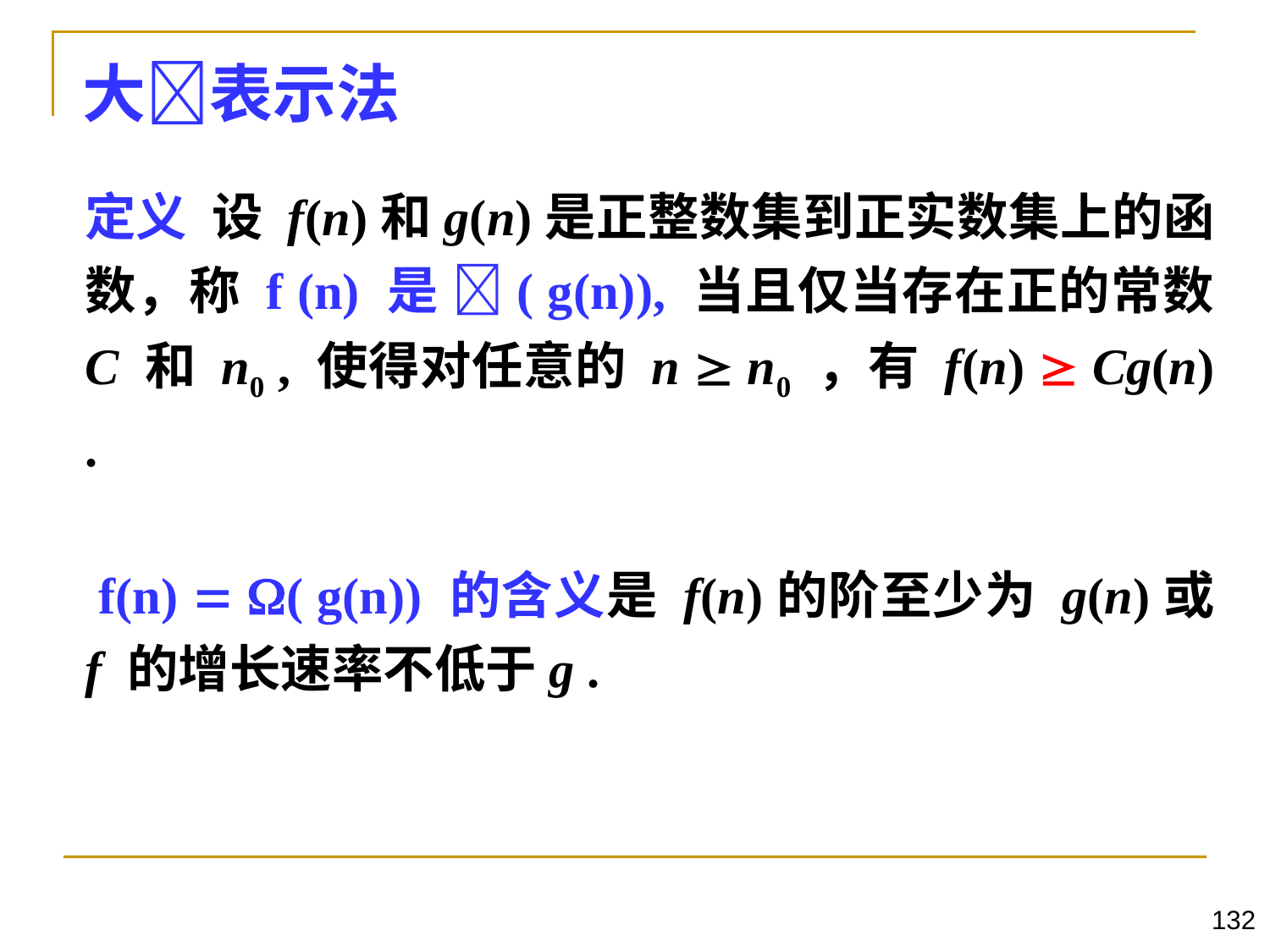

大Ω表示法
定义  设 f(n)和g(n)是正整数集到正实数集上的函数，称 f (n) 是 Ω( g(n)), 当且仅当存在正的常数 C 和 n0 , 使得对任意的 n ≥ n0 ，有 f(n) ≥ Cg(n) .

 f(n) = Ω( g(n)) 的含义是 f(n)的阶至少为 g(n)或 f 的增长速率不低于g .

132